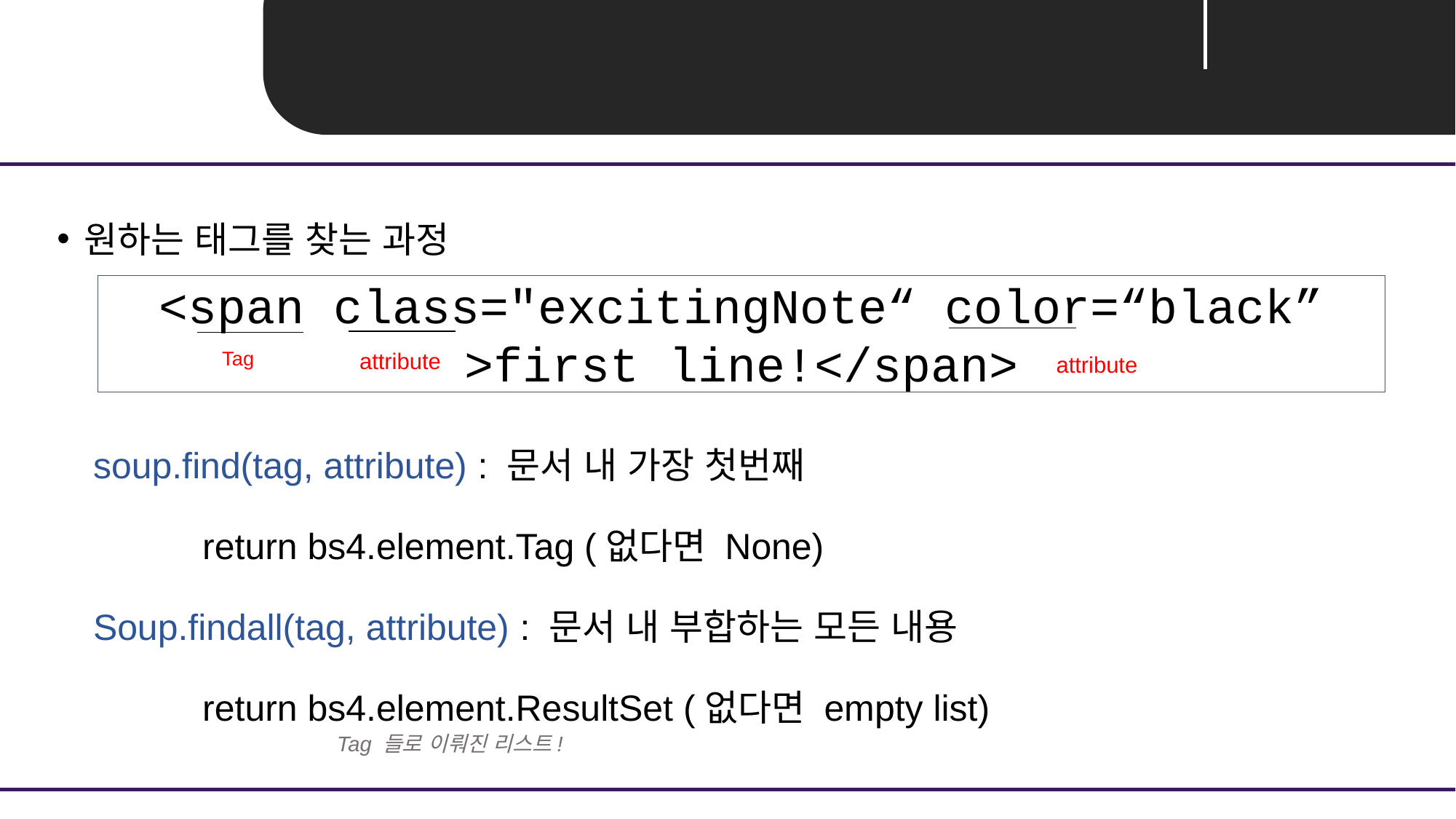

Unit  02 ㅣ BeautifulSoup
원하는 태그를 찾는 과정

<span class="excitingNote“ color=“black” >first line!</span>
attribute
Tag
attribute
soup.find(tag, attribute) : 문서 내 가장 첫번째
	return bs4.element.Tag (없다면 None)
Soup.findall(tag, attribute) : 문서 내 부합하는 모든 내용
	return bs4.element.ResultSet (없다면 empty list)
Tag 들로 이뤄진 리스트!